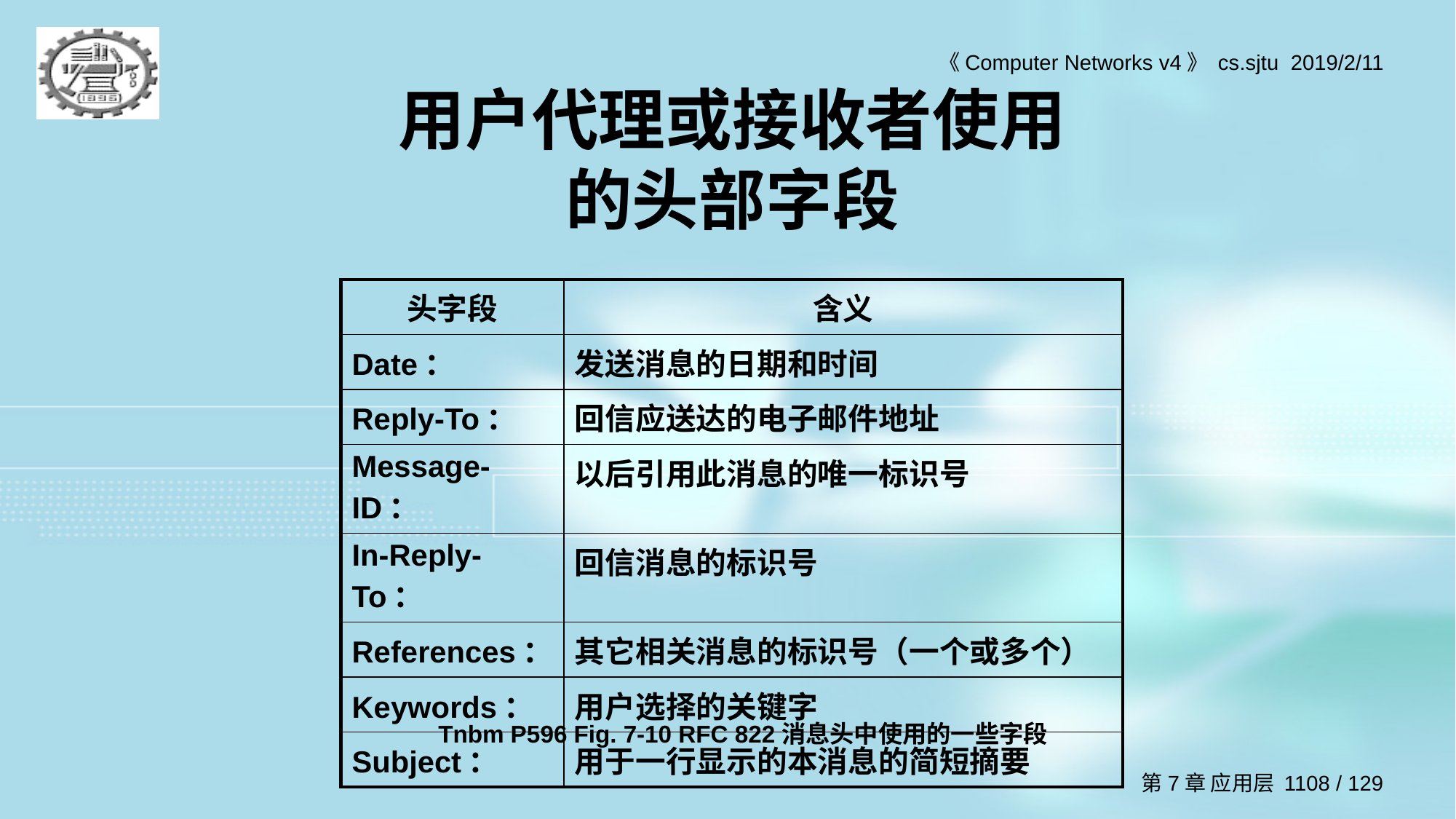

# 用户代理或接收者使用的头部字段
| 头字段 | 含义 |
| --- | --- |
| Date： | 发送消息的日期和时间 |
| Reply-To： | 回信应送达的电子邮件地址 |
| Message-ID： | 以后引用此消息的唯一标识号 |
| In-Reply-To： | 回信消息的标识号 |
| References： | 其它相关消息的标识号（一个或多个） |
| Keywords： | 用户选择的关键字 |
| Subject： | 用于一行显示的本消息的简短摘要 |
Tnbm P596 Fig. 7-10 RFC 822消息头中使用的一些字段